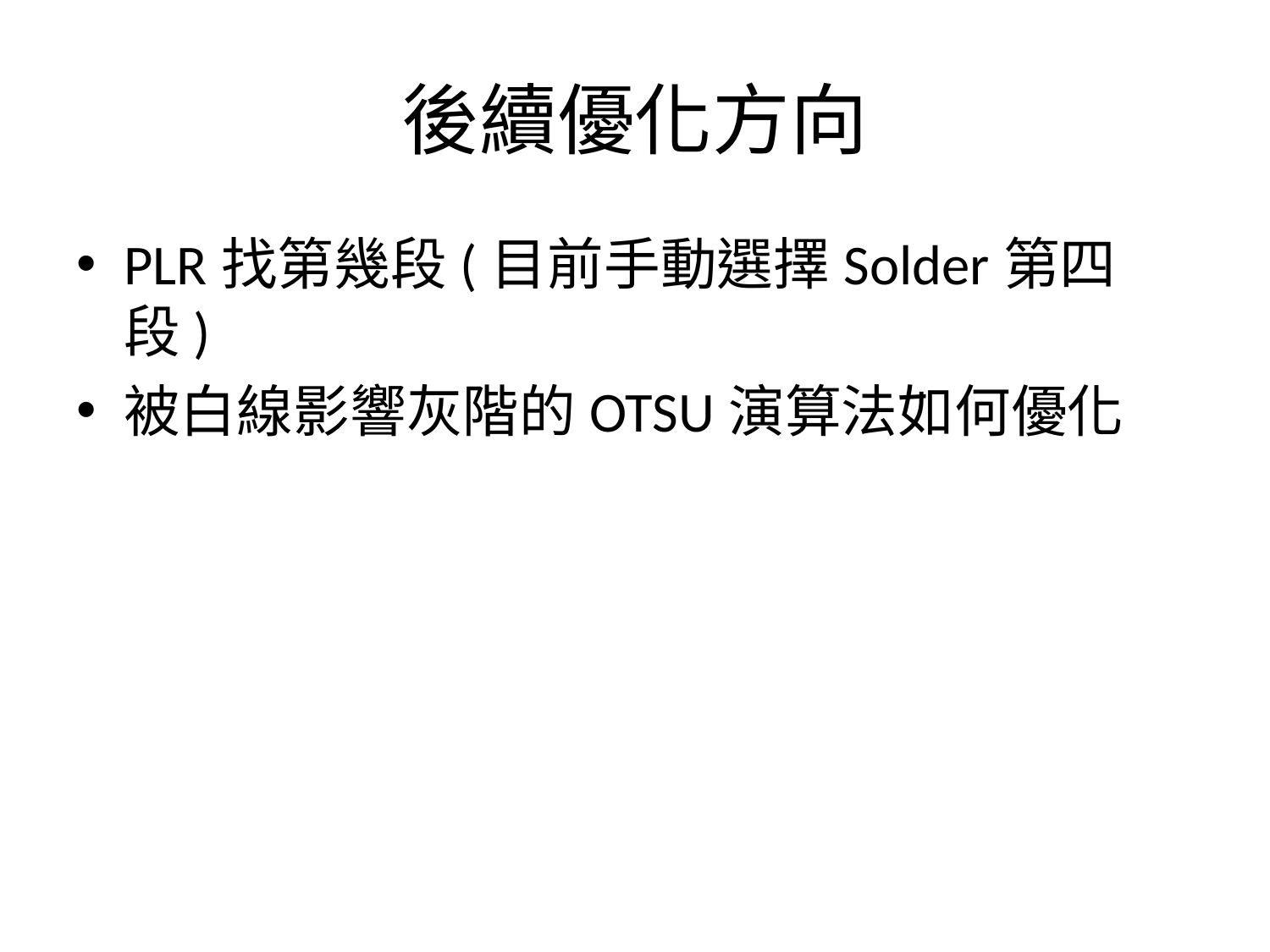

# 後續優化方向
PLR找第幾段(目前手動選擇Solder第四段)
被白線影響灰階的OTSU演算法如何優化